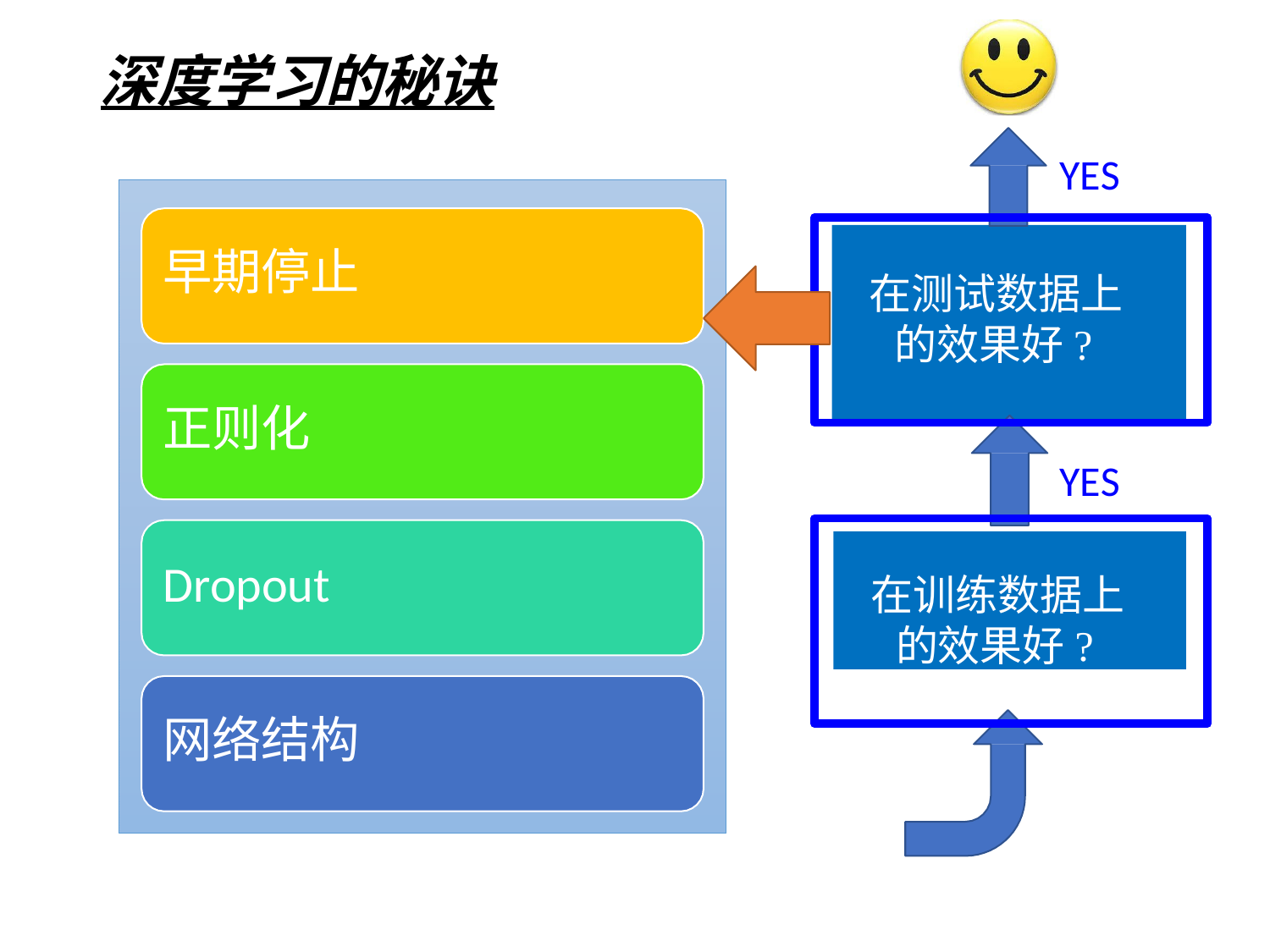

# 深度学习的秘诀

YES

在测试数据上的效果好?

早期停止

正则化

YES

在训练数据上的效果好?
Dropout

网络结构